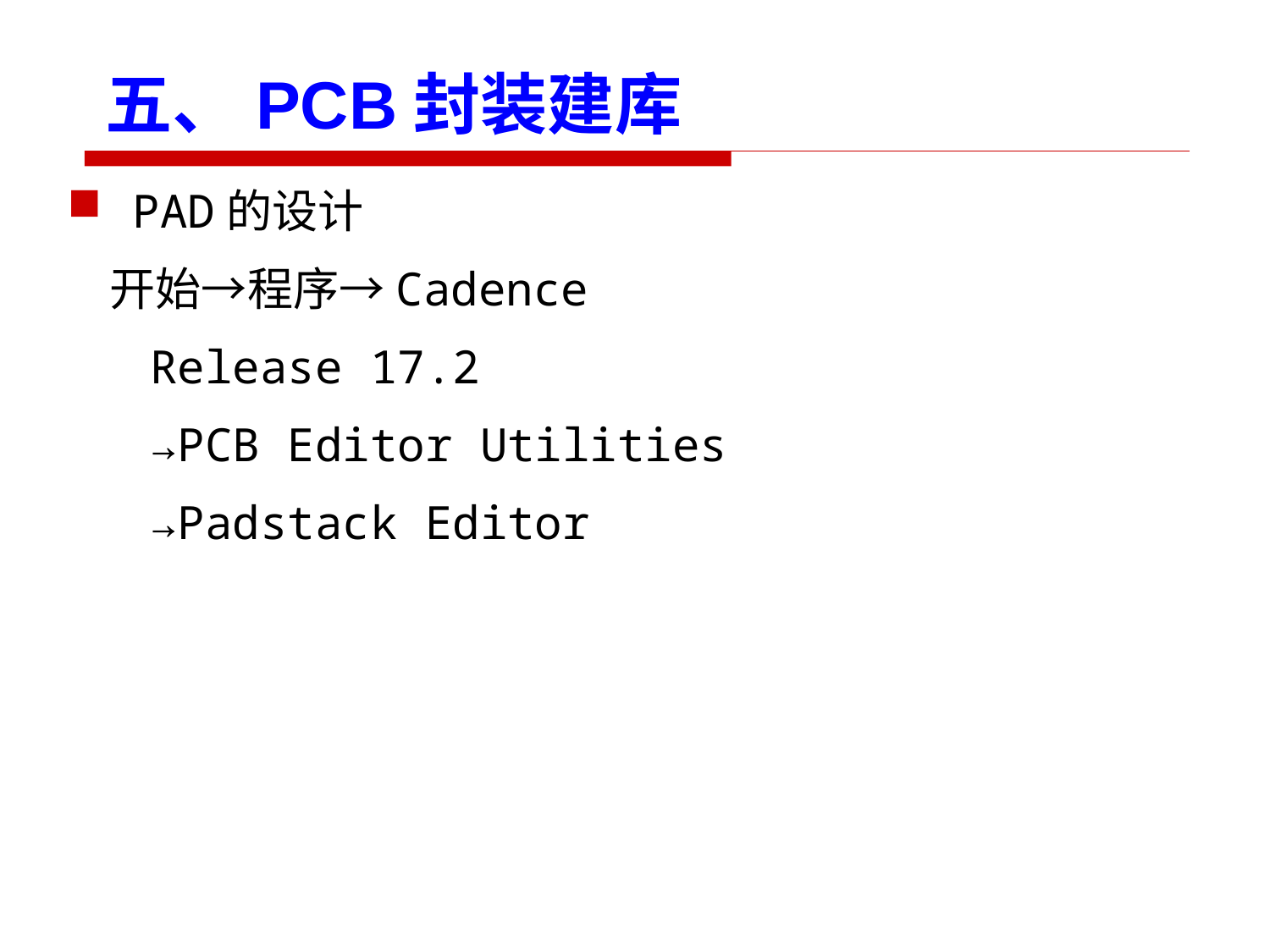

五、PCB封装建库
PAD的设计
   开始→程序→Cadence
   Release 17.2
   →PCB Editor Utilities
   →Padstack Editor